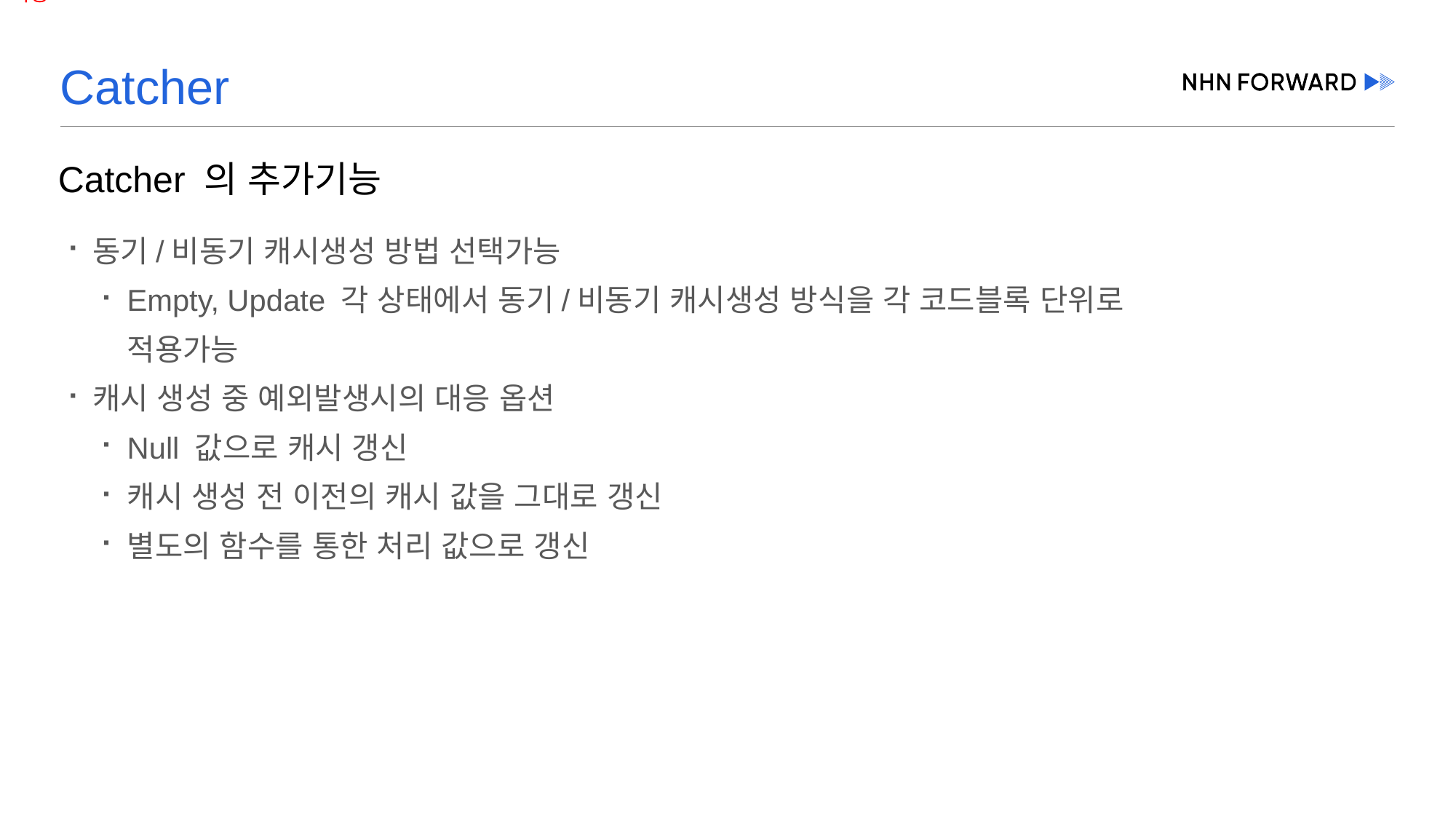

# Catcher
Catcher 의 추가기능
동기/비동기 캐시생성 방법 선택가능
Empty, Update 각 상태에서 동기/비동기 캐시생성 방식을 각 코드블록 단위로 적용가능
캐시 생성 중 예외발생시의 대응 옵션
Null 값으로 캐시 갱신
캐시 생성 전 이전의 캐시 값을 그대로 갱신
별도의 함수를 통한 처리 값으로 갱신